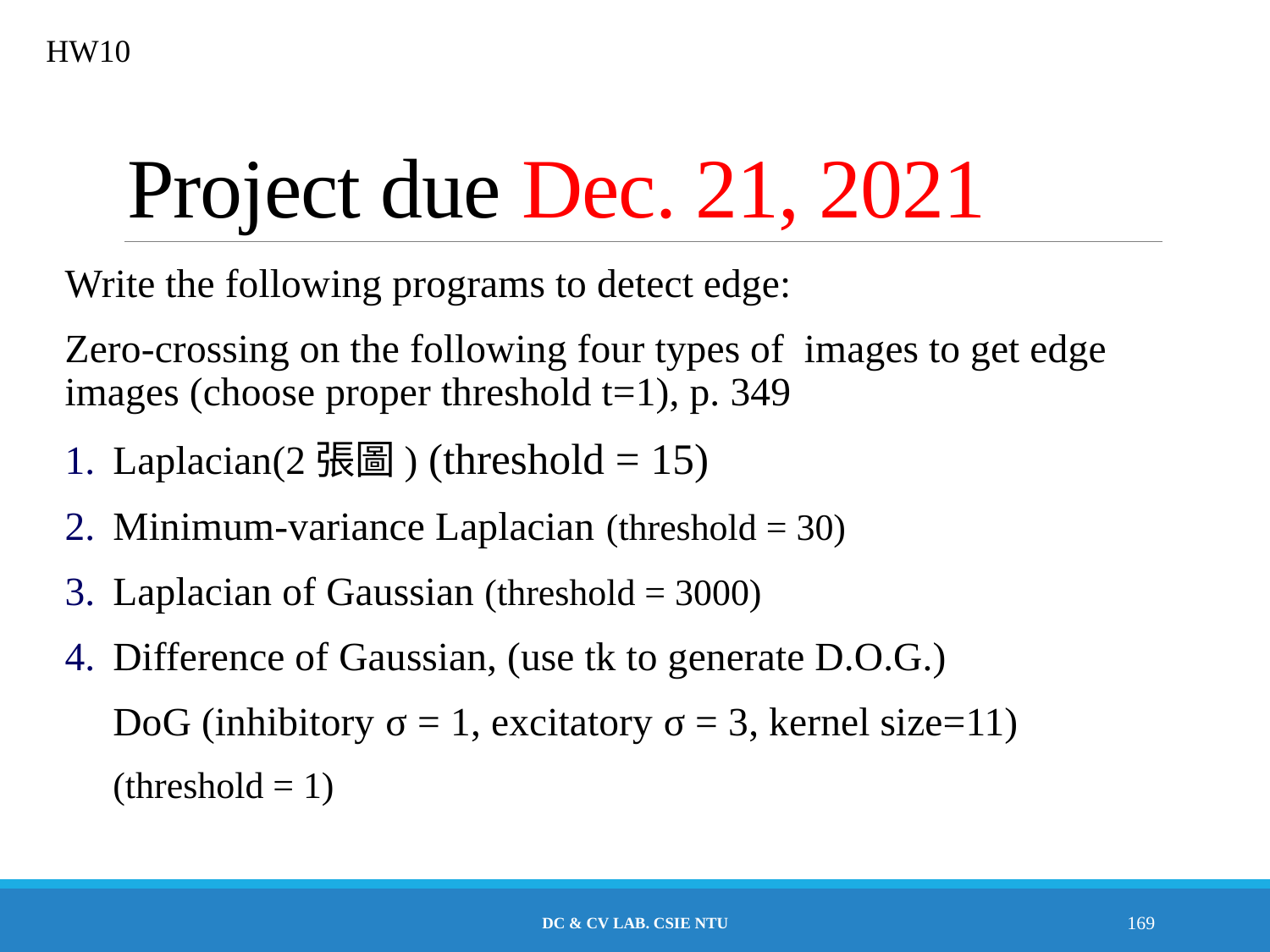

HW10
# Project due Dec. 21, 2021
Write the following programs to detect edge:
Zero-crossing on the following four types of  images to get edge images (choose proper threshold t=1), p. 349
Laplacian(2張圖) (threshold = 15)
Minimum-variance Laplacian (threshold = 30)
Laplacian of Gaussian (threshold = 3000)
Difference of Gaussian, (use tk to generate D.O.G.)
DoG (inhibitory σ = 1, excitatory σ = 3, kernel size=11)
(threshold = 1)
DC & CV Lab. CSIE NTU
169